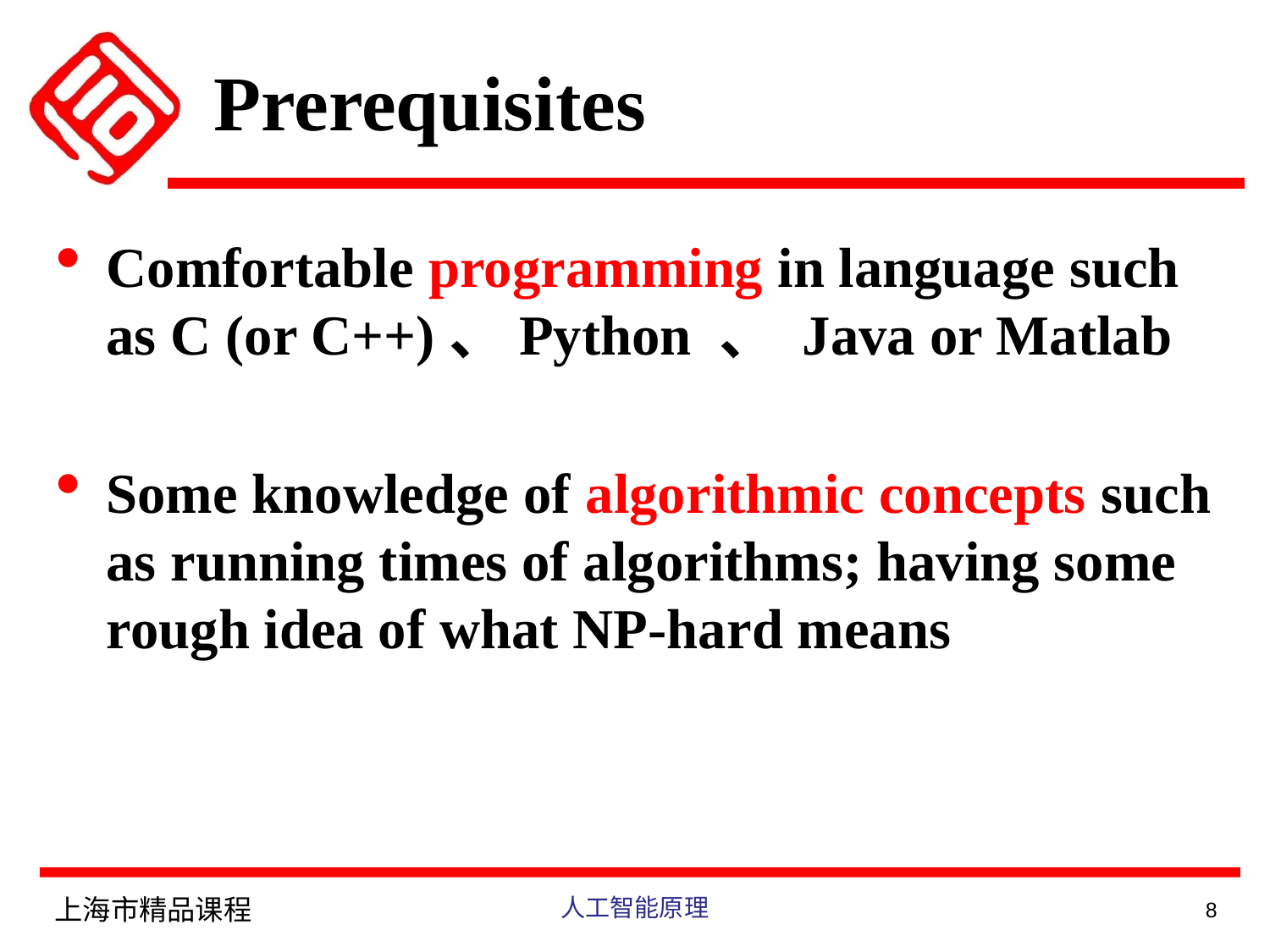

# Prerequisites

Comfortable programming in language such as C (or C++)、Python 、 Java or Matlab

Some knowledge of algorithmic concepts such as running times of algorithms; having some rough idea of what NP-hard means
上海市精品课程
人工智能原理
8